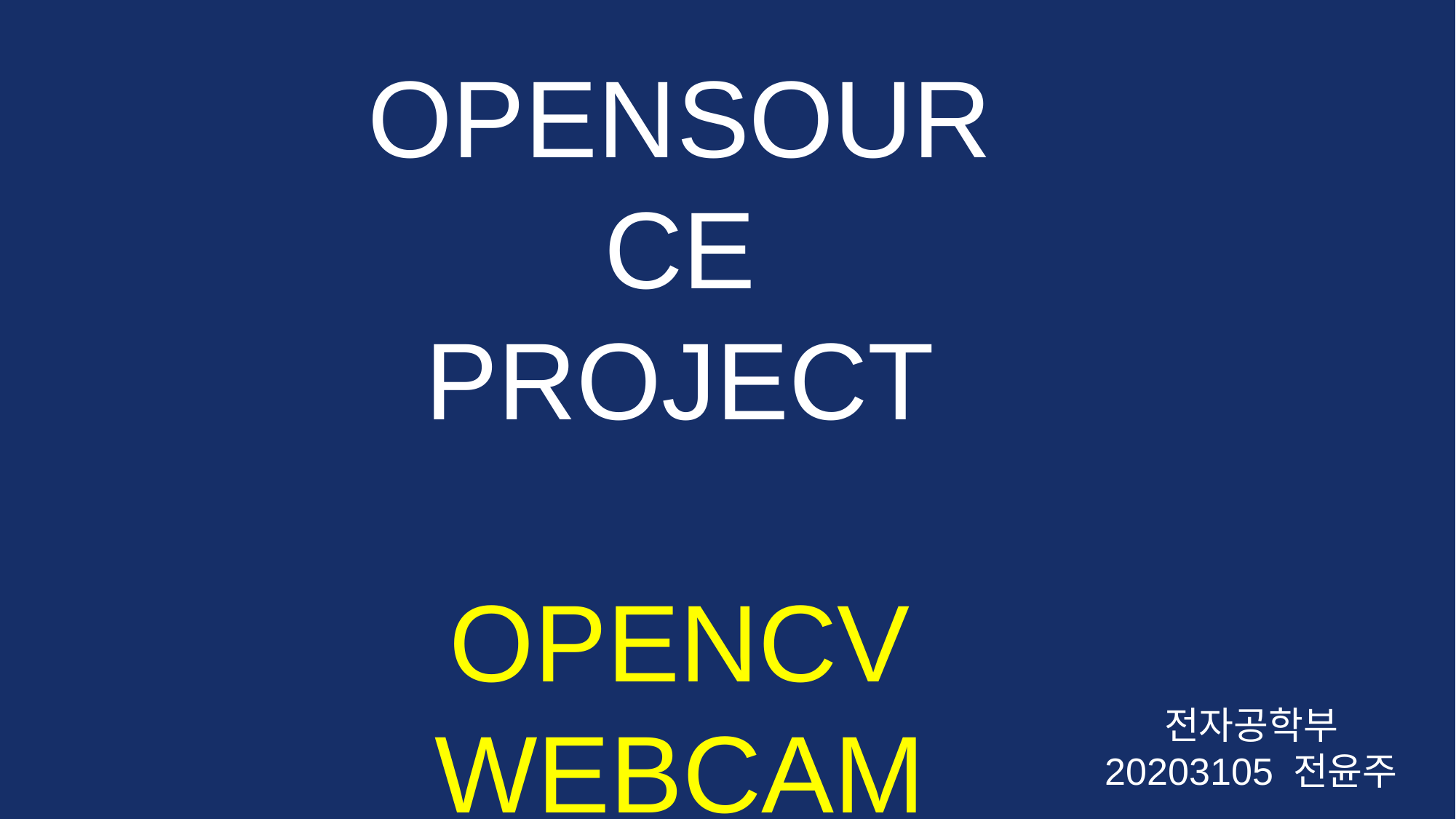

OPENSOURCE
PROJECT

OPENCV
WEBCAM

전자공학부
20203105 전윤주